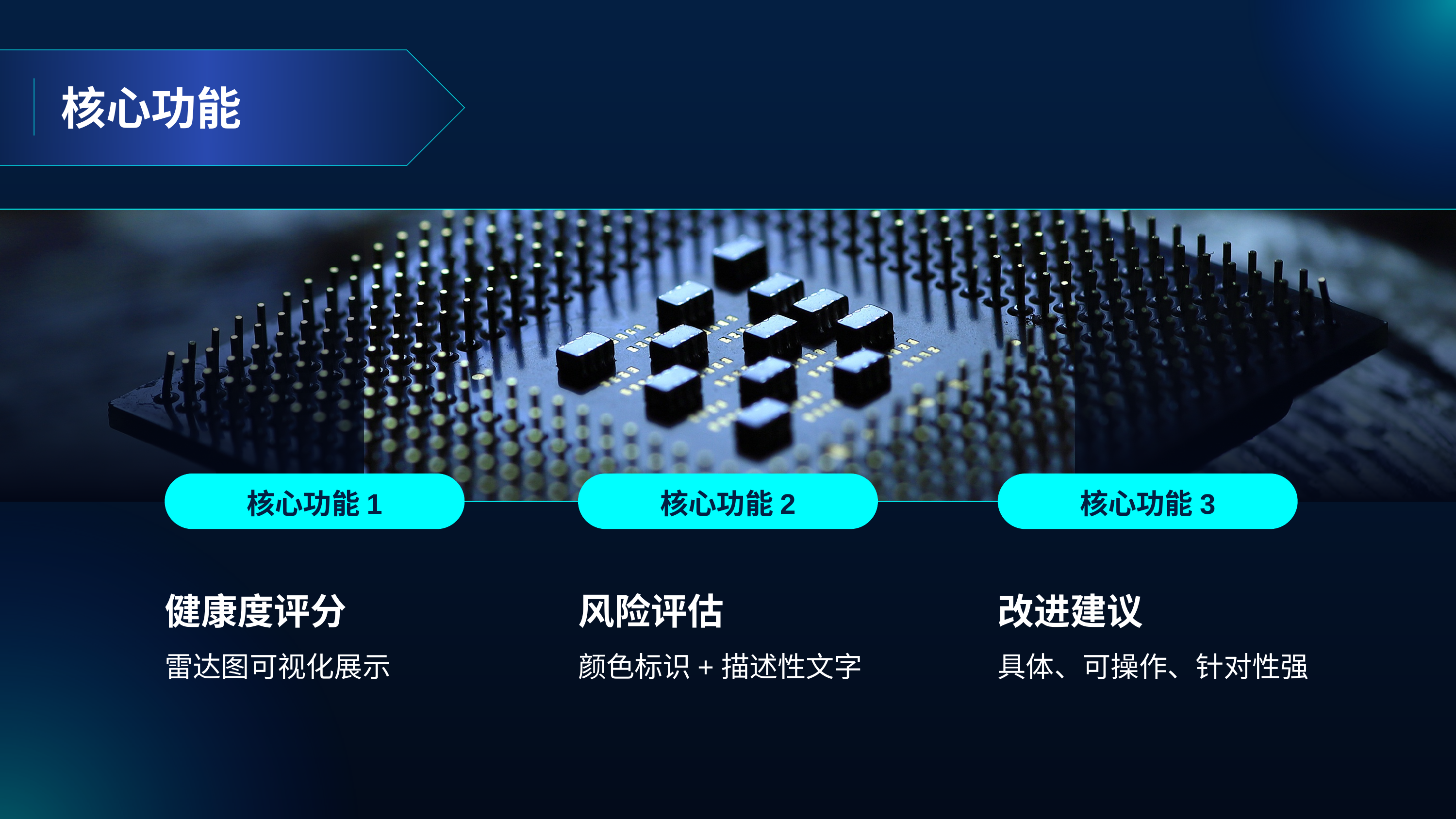

核心功能

核心功能1
核心功能2
核心功能3

风险评估
颜色标识+描述性文字
改进建议
具体、可操作、针对性强
健康度评分
雷达图可视化展示